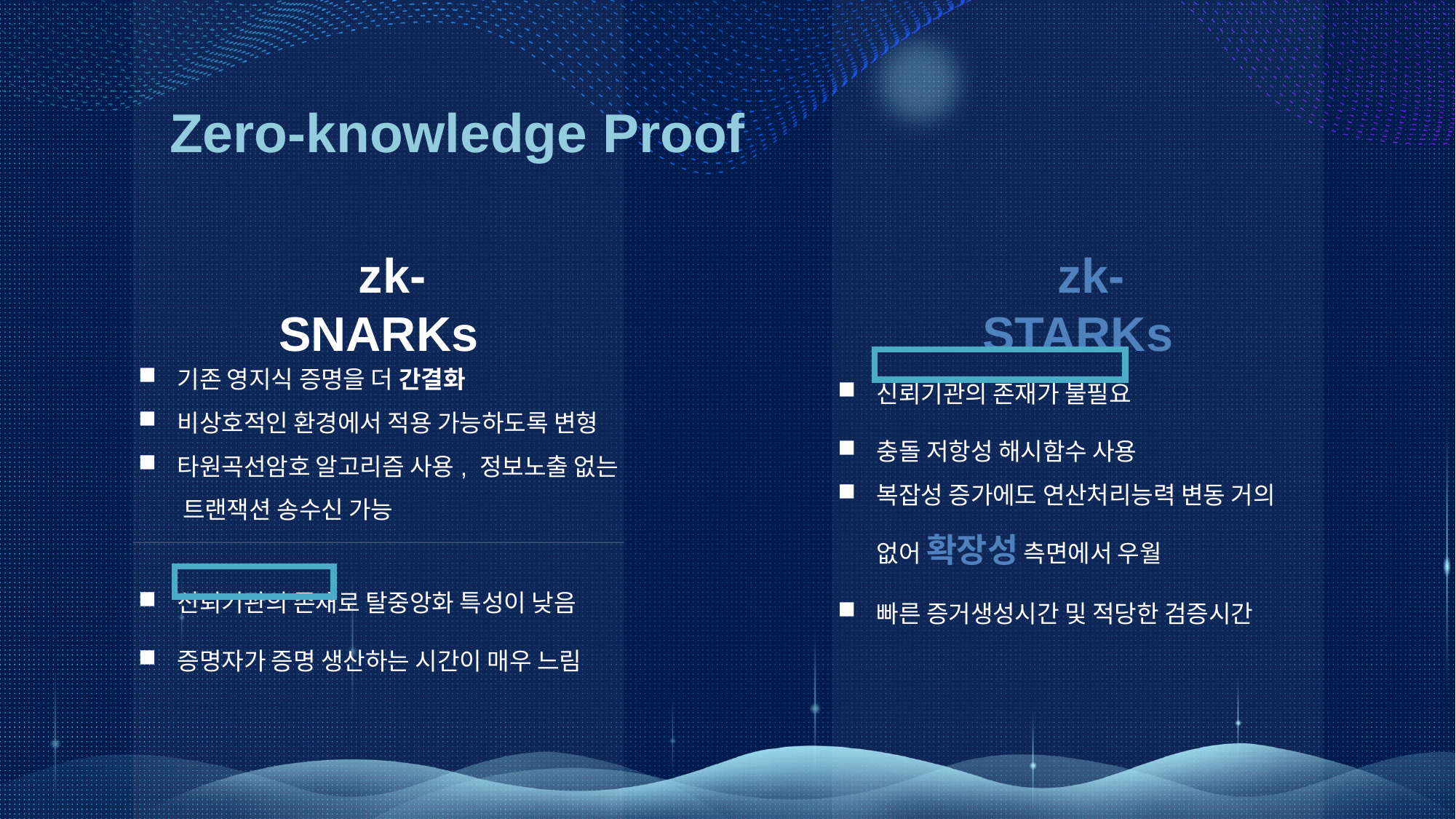

Zero-knowledge Proof
zk-SNARKs
zk-STARKs
신뢰기관의 존재가 불필요
충돌 저항성 해시함수 사용
복잡성 증가에도 연산처리능력 변동 거의 없어 확장성 측면에서 우월
빠른 증거생성시간 및 적당한 검증시간
기존 영지식 증명을 더 간결화
비상호적인 환경에서 적용 가능하도록 변형
타원곡선암호 알고리즘 사용, 정보노출 없는  트랜잭션 송수신 가능

신뢰기관의 존재로 탈중앙화 특성이 낮음
증명자가 증명 생산하는 시간이 매우 느림